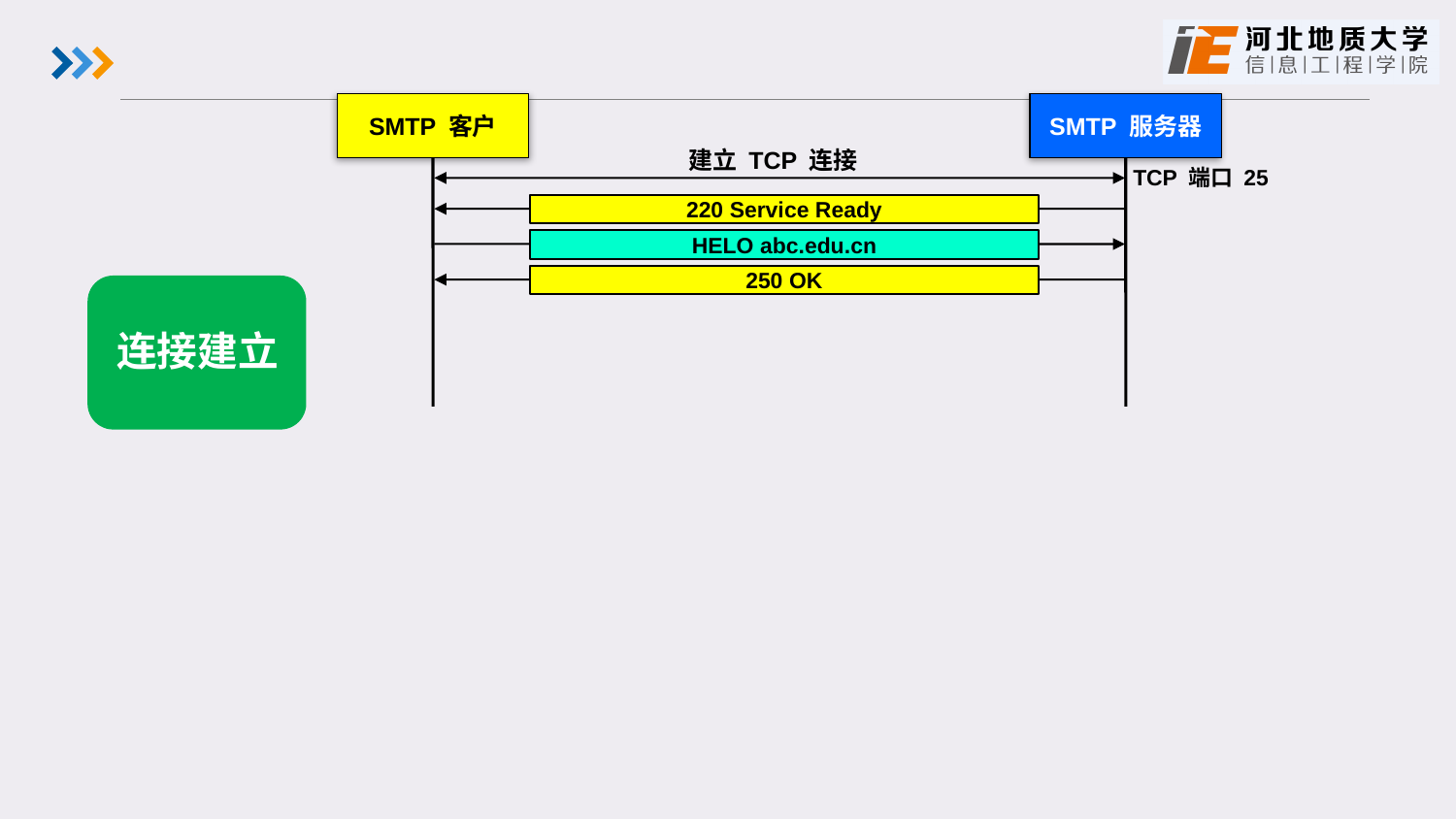

SMTP 客户
SMTP 服务器
建立 TCP 连接

TCP 端口 25
220 Service Ready

HELO abc.edu.cn

250 OK

连接建立